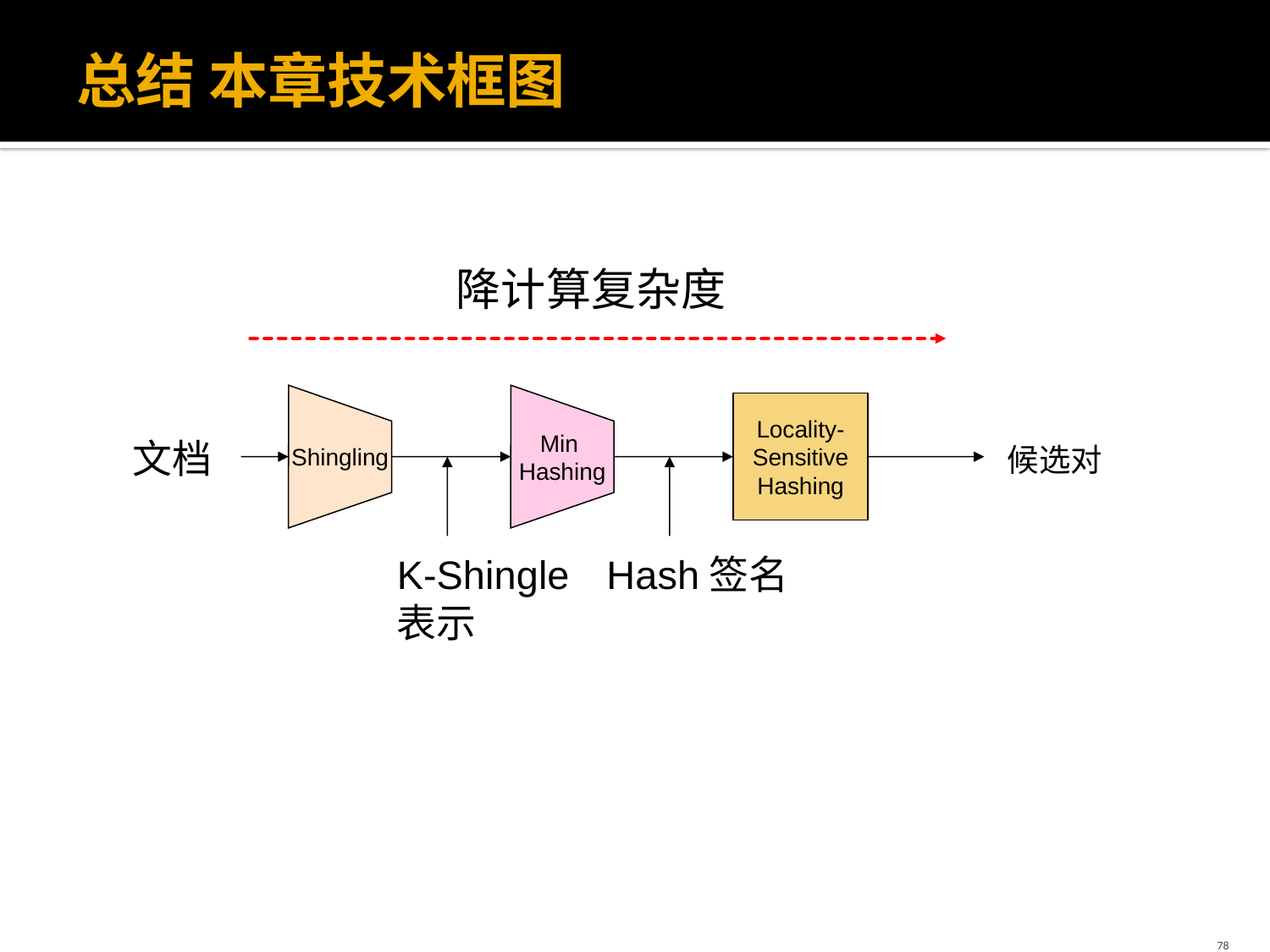

# 总结 本章技术框图
降计算复杂度
Min
Hashing

Hash签名
Locality-
Sensitive
Hashing

Shingling
文档

K-Shingle
表示
候选对
78